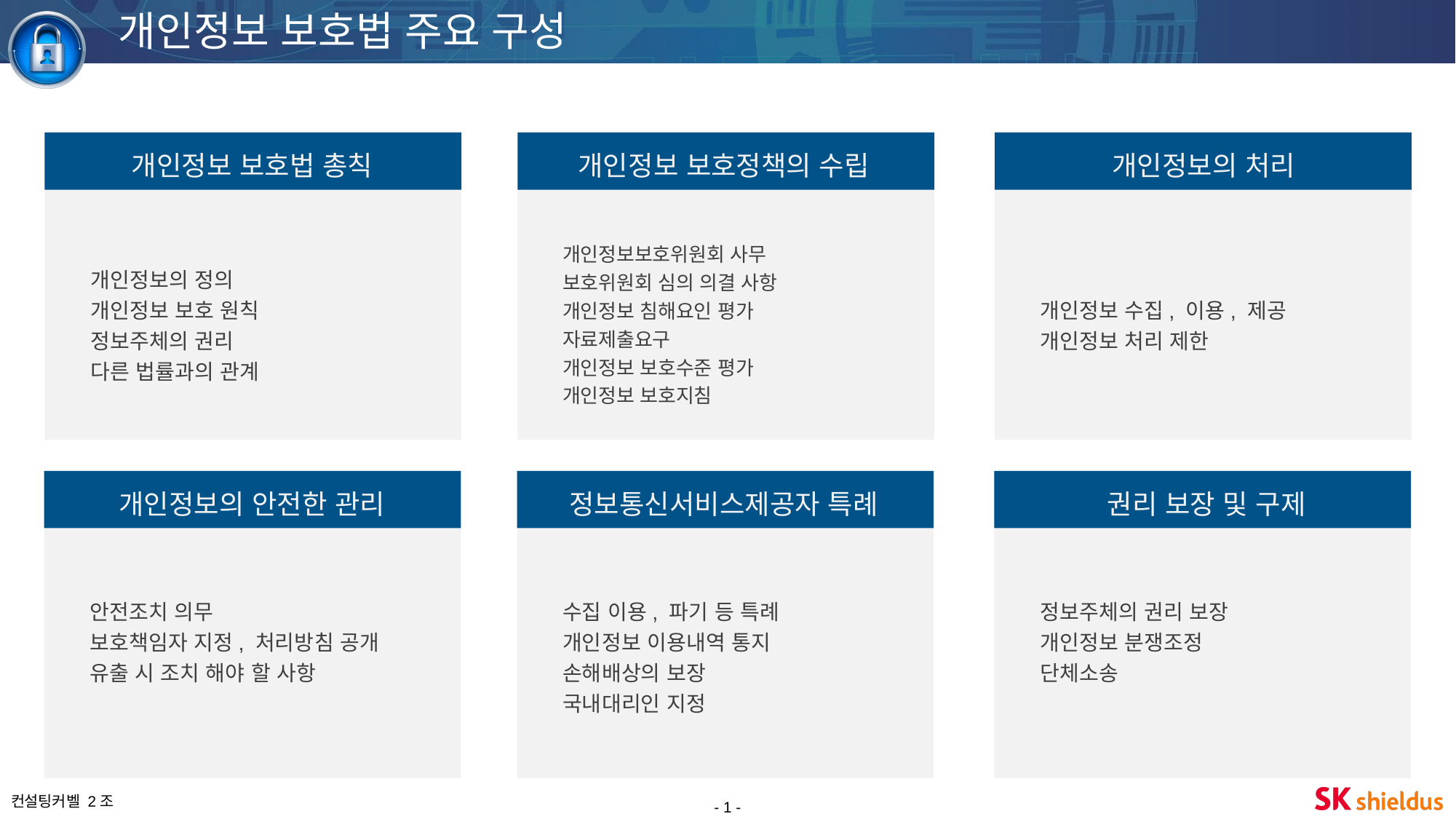

개인정보 보호법 주요 구성

개인정보 보호법 총칙
개인정보 보호정책의 수립
개인정보의 처리
개인정보보호위원회 사무
보호위원회 심의 의결 사항
개인정보 침해요인 평가
자료제출요구
개인정보 보호수준 평가
개인정보 보호지침
개인정보의 정의
개인정보 보호 원칙
정보주체의 권리
다른 법률과의 관계
개인정보 수집, 이용, 제공
개인정보 처리 제한

개인정보의 안전한 관리
정보통신서비스제공자 특례
권리 보장 및 구제
안전조치 의무
보호책임자 지정, 처리방침 공개
유출 시 조치 해야 할 사항
수집 이용, 파기 등 특례
개인정보 이용내역 통지
손해배상의 보장
국내대리인 지정
정보주체의 권리 보장
개인정보 분쟁조정
단체소송
- 1 -